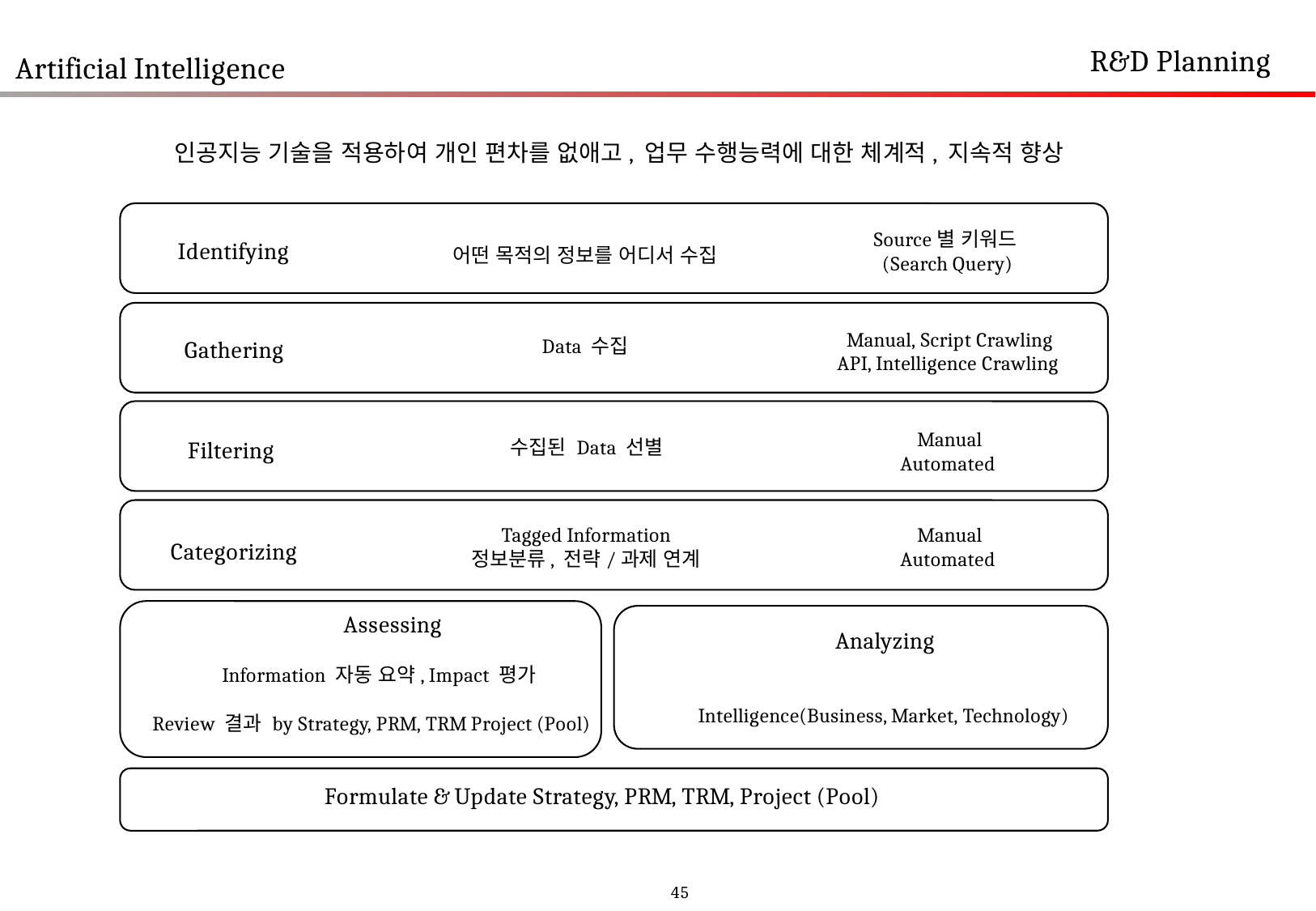

R&D Planning
Artificial Intelligence
 인공지능 기술을 적용하여 개인 편차를 없애고, 업무 수행능력에 대한 체계적, 지속적 향상

Source별 키워드(Search Query)
Identifying
어떤 목적의 정보를 어디서 수집

Manual, Script Crawling
API, Intelligence Crawling
Data 수집
Gathering

Manual
Automated
수집된 Data 선별
Filtering

Manual
Automated
Tagged Information
정보분류, 전략/과제 연계
Categorizing

Assessing

Analyzing
Information 자동 요약, Impact 평가
Intelligence(Business, Market, Technology)
Review 결과 by Strategy, PRM, TRM Project (Pool)

Formulate & Update Strategy, PRM, TRM, Project (Pool)
45